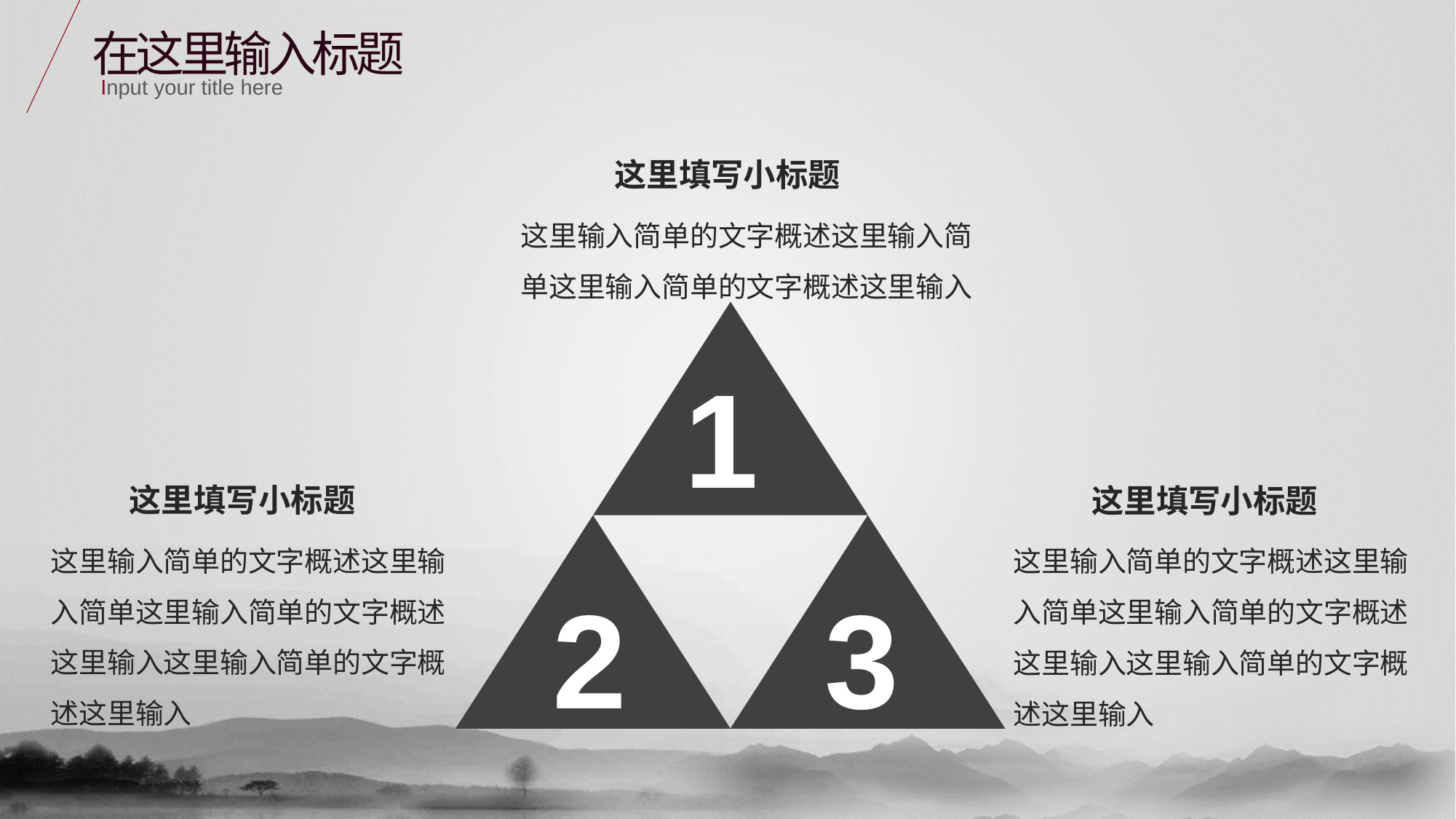

在这里输入标题
Input your title here
这里填写小标题
这里输入简单的文字概述这里输入简单这里输入简单的文字概述这里输入

1
这里填写小标题
这里填写小标题

这里输入简单的文字概述这里输入简单这里输入简单的文字概述这里输入这里输入简单的文字概述这里输入
这里输入简单的文字概述这里输入简单这里输入简单的文字概述这里输入这里输入简单的文字概述这里输入
2
3